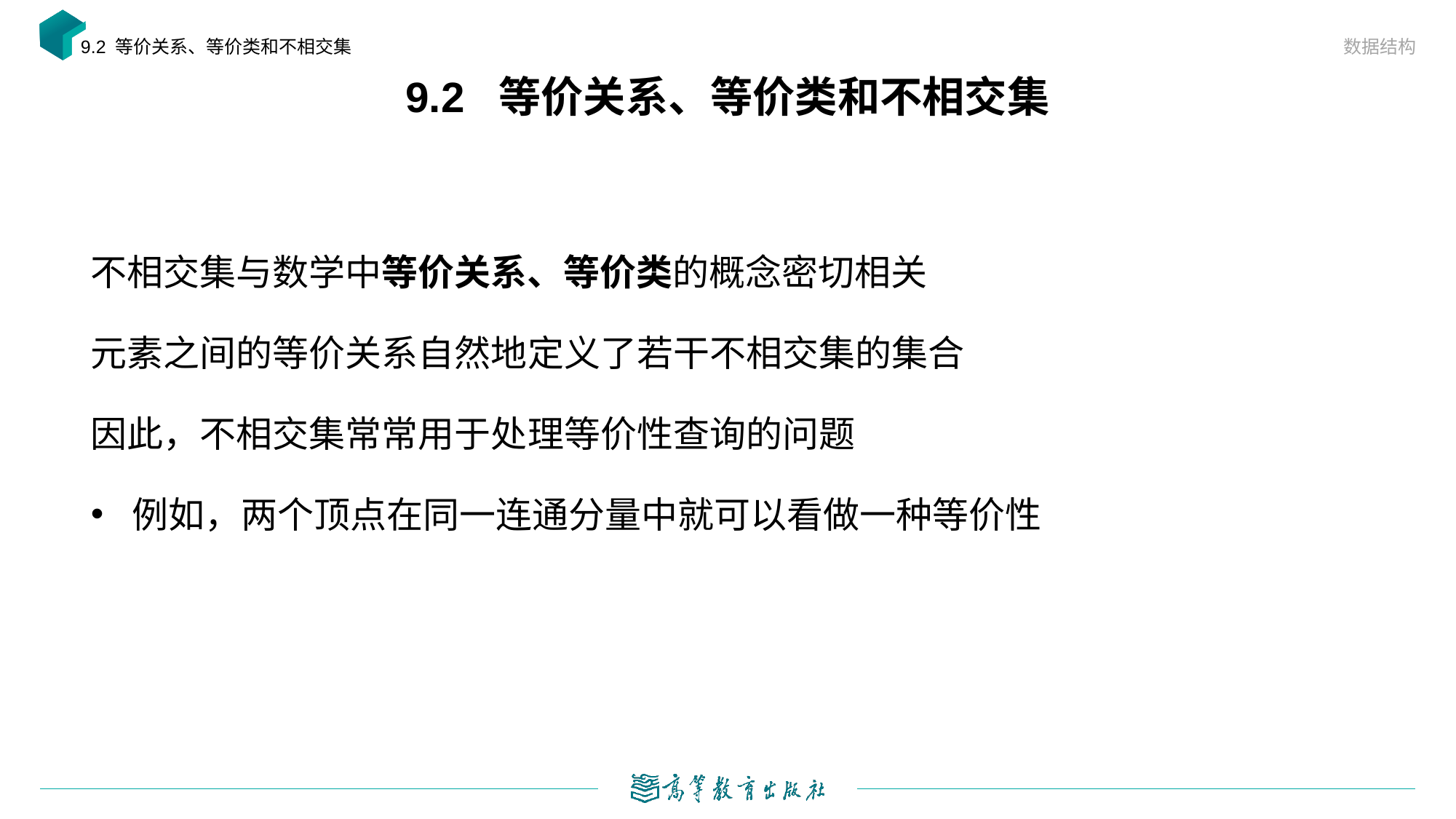

数据结构
9.2 等价关系、等价类和不相交集
# 9.2  等价关系、等价类和不相交集
不相交集与数学中等价关系、等价类的概念密切相关
元素之间的等价关系自然地定义了若干不相交集的集合
因此，不相交集常常用于处理等价性查询的问题
例如，两个顶点在同一连通分量中就可以看做一种等价性